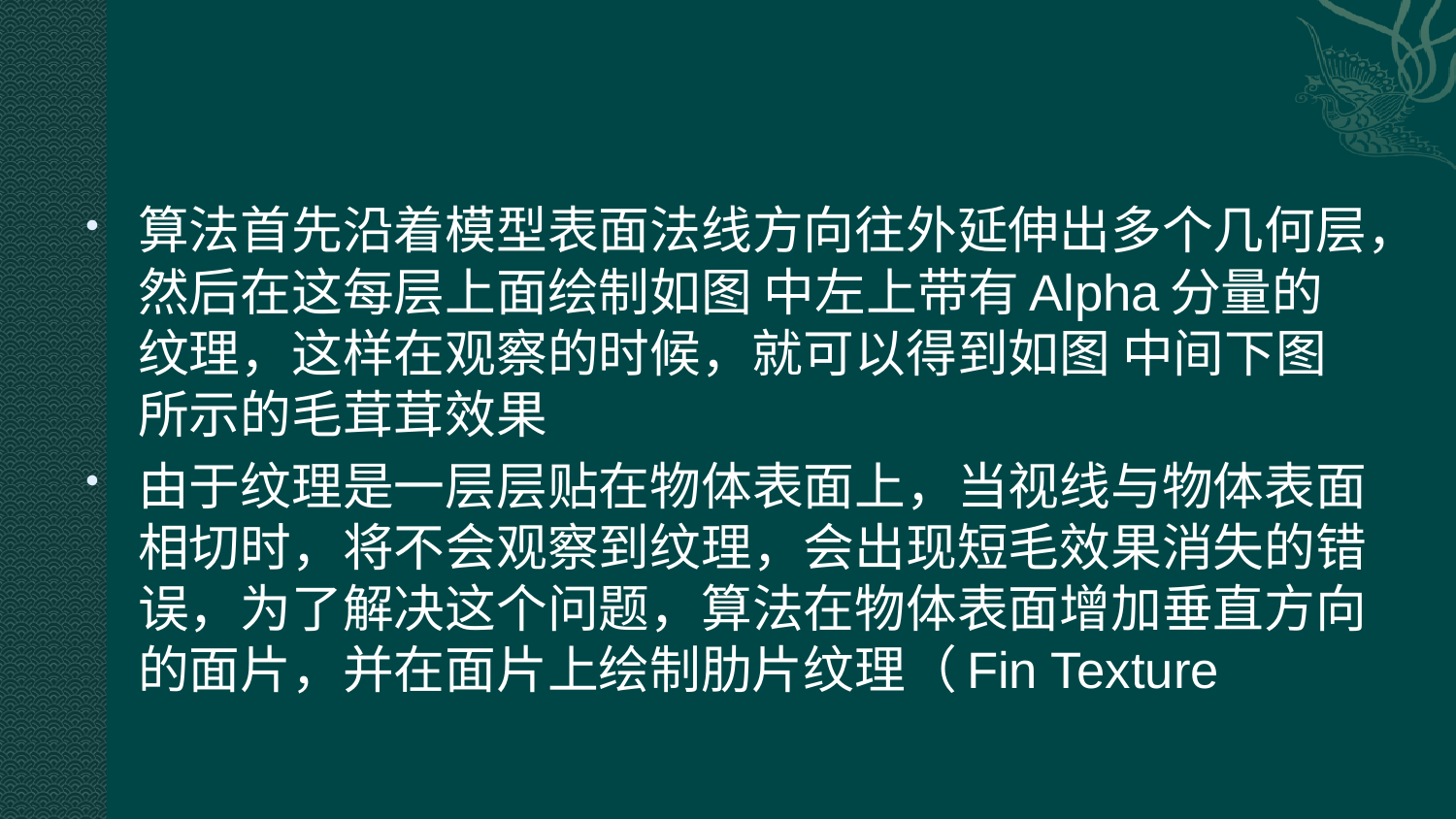

#
算法首先沿着模型表面法线方向往外延伸出多个几何层，然后在这每层上面绘制如图 中左上带有Alpha分量的纹理，这样在观察的时候，就可以得到如图 中间下图所示的毛茸茸效果
由于纹理是一层层贴在物体表面上，当视线与物体表面相切时，将不会观察到纹理，会出现短毛效果消失的错误，为了解决这个问题，算法在物体表面增加垂直方向的面片，并在面片上绘制肋片纹理（Fin Texture